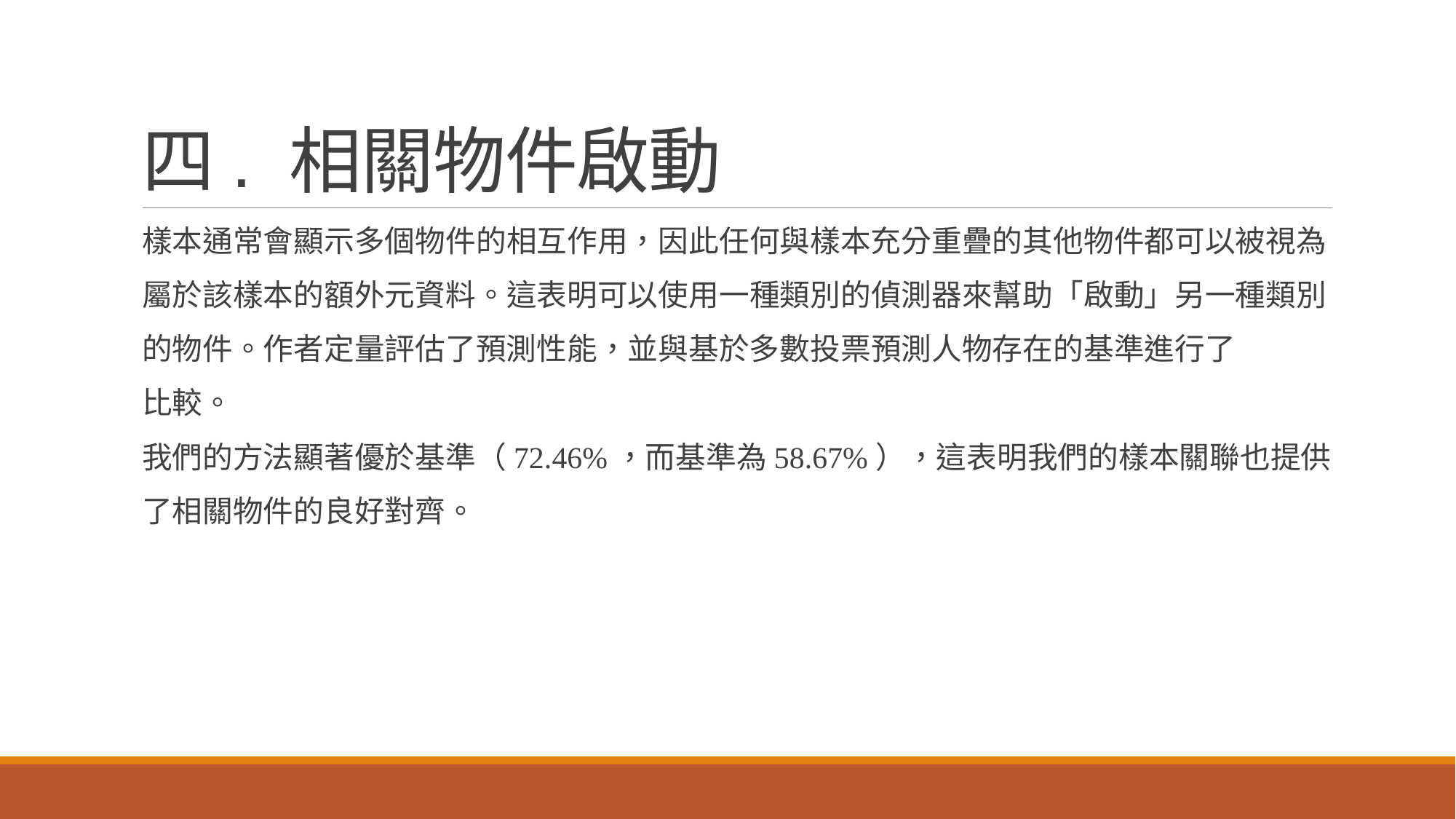

# 四. 相關物件啟動
樣本通常會顯示多個物件的相互作用，因此任何與樣本充分重疊的其他物件都可以被視為
屬於該樣本的額外元資料。這表明可以使用一種類別的偵測器來幫助「啟動」另一種類別
的物件。作者定量評估了預測性能，並與基於多數投票預測人物存在的基準進行了
比較。
我們的方法顯著優於基準（72.46%，而基準為58.67%），這表明我們的樣本關聯也提供
了相關物件的良好對齊。